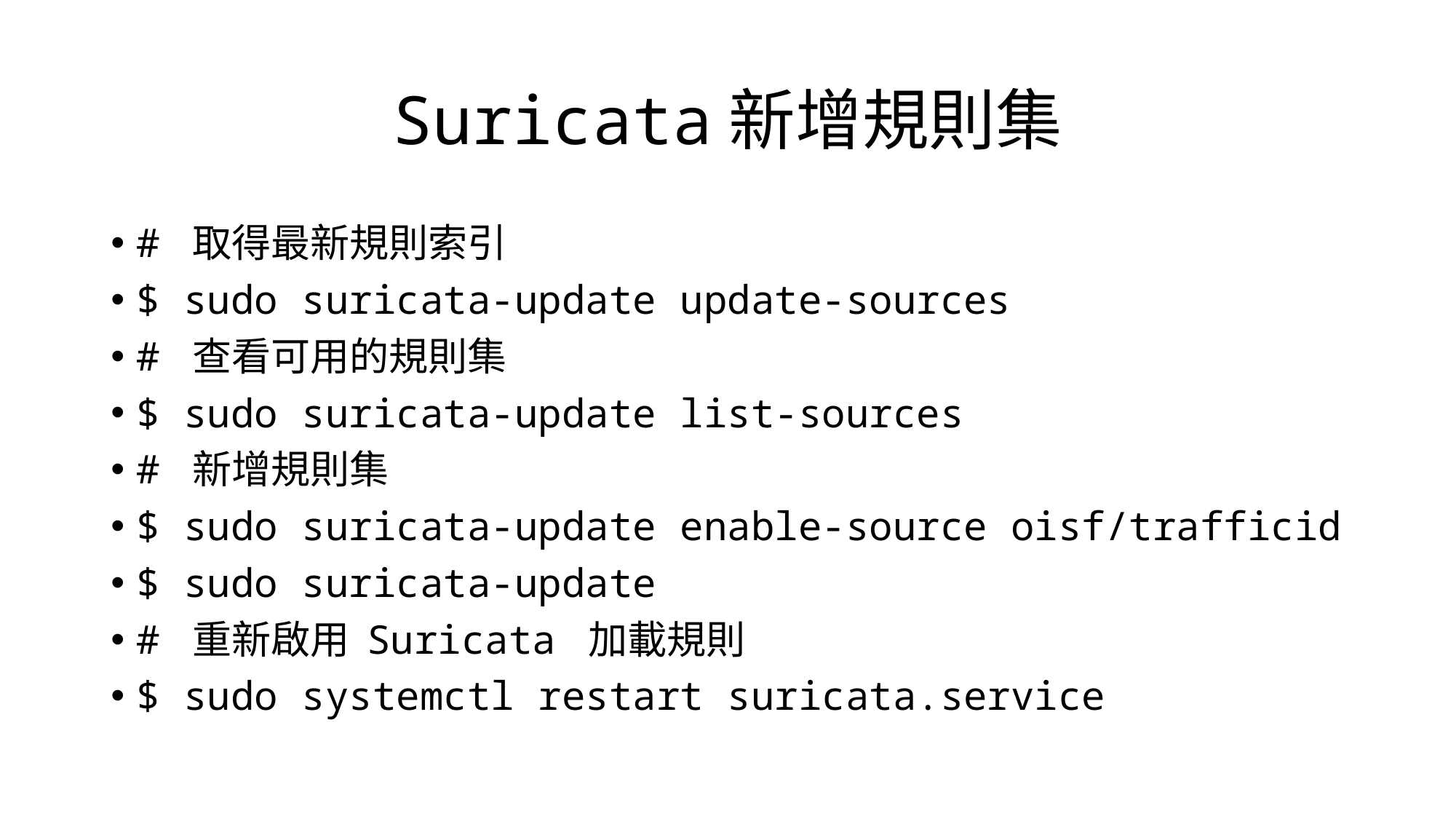

# Suricata新增規則集
# 取得最新規則索引
$ sudo suricata-update update-sources
# 查看可用的規則集
$ sudo suricata-update list-sources
# 新增規則集
$ sudo suricata-update enable-source oisf/trafficid
$ sudo suricata-update
# 重新啟用 Suricata 加載規則
$ sudo systemctl restart suricata.service